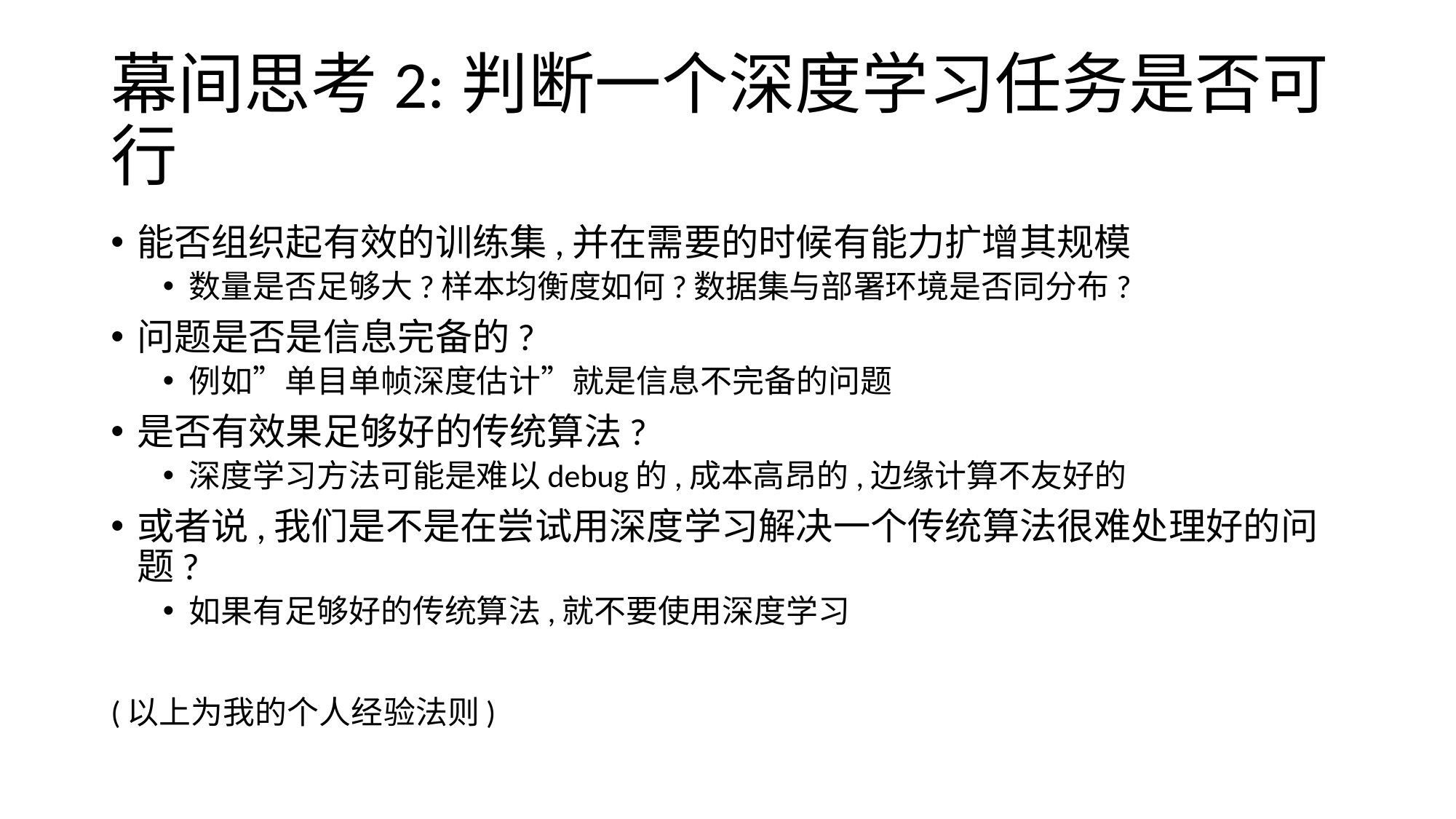

# 幕间思考2:判断一个深度学习任务是否可行
能否组织起有效的训练集,并在需要的时候有能力扩增其规模
数量是否足够大?样本均衡度如何?数据集与部署环境是否同分布?
问题是否是信息完备的?
例如”单目单帧深度估计”就是信息不完备的问题
是否有效果足够好的传统算法?
深度学习方法可能是难以debug的,成本高昂的,边缘计算不友好的
或者说,我们是不是在尝试用深度学习解决一个传统算法很难处理好的问题?
如果有足够好的传统算法,就不要使用深度学习

(以上为我的个人经验法则)